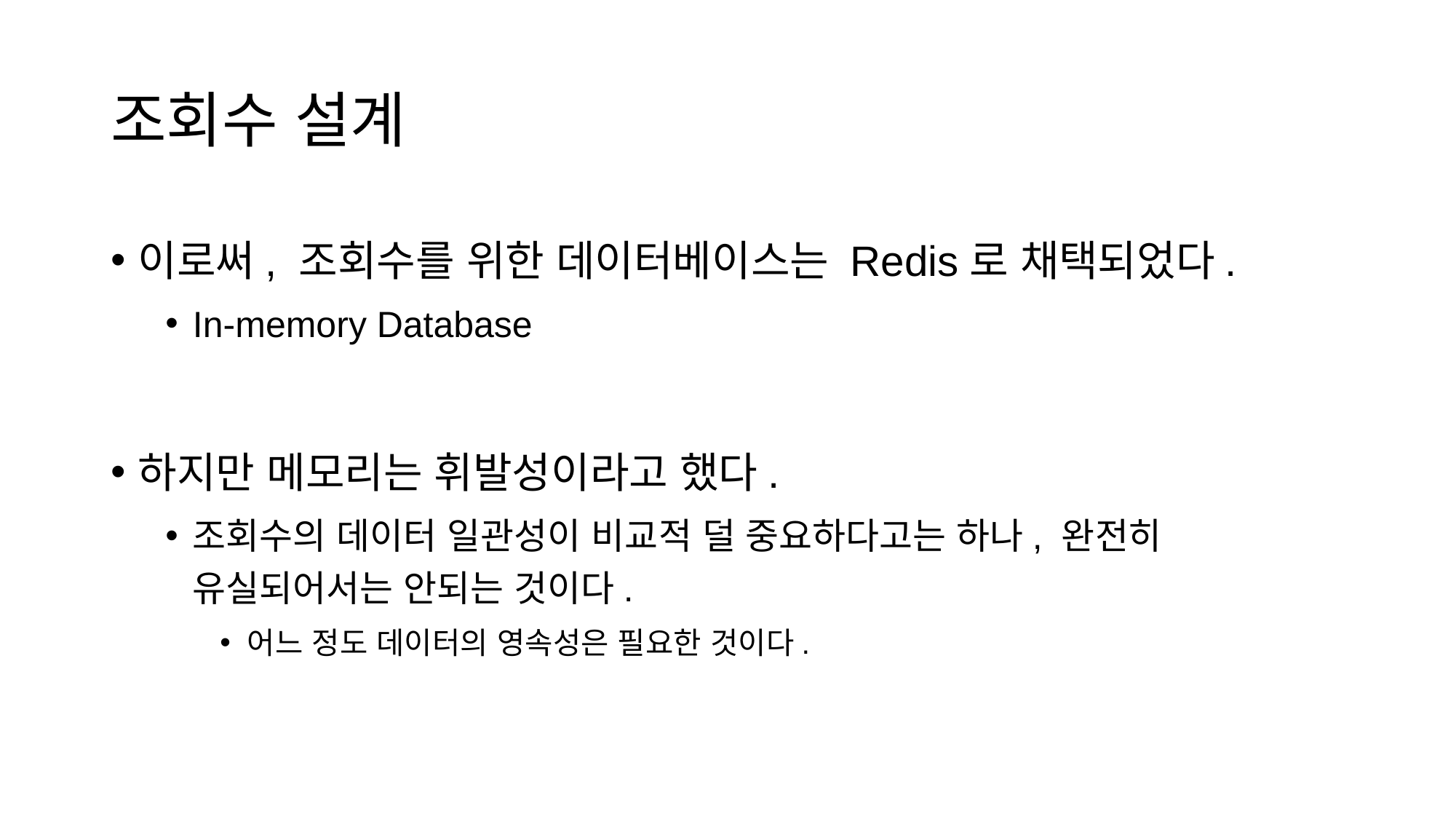

# 조회수 설계
이로써, 조회수를 위한 데이터베이스는 Redis로 채택되었다.
In-memory Database

하지만 메모리는 휘발성이라고 했다.
조회수의 데이터 일관성이 비교적 덜 중요하다고는 하나, 완전히 유실되어서는 안되는 것이다.
어느 정도 데이터의 영속성은 필요한 것이다.